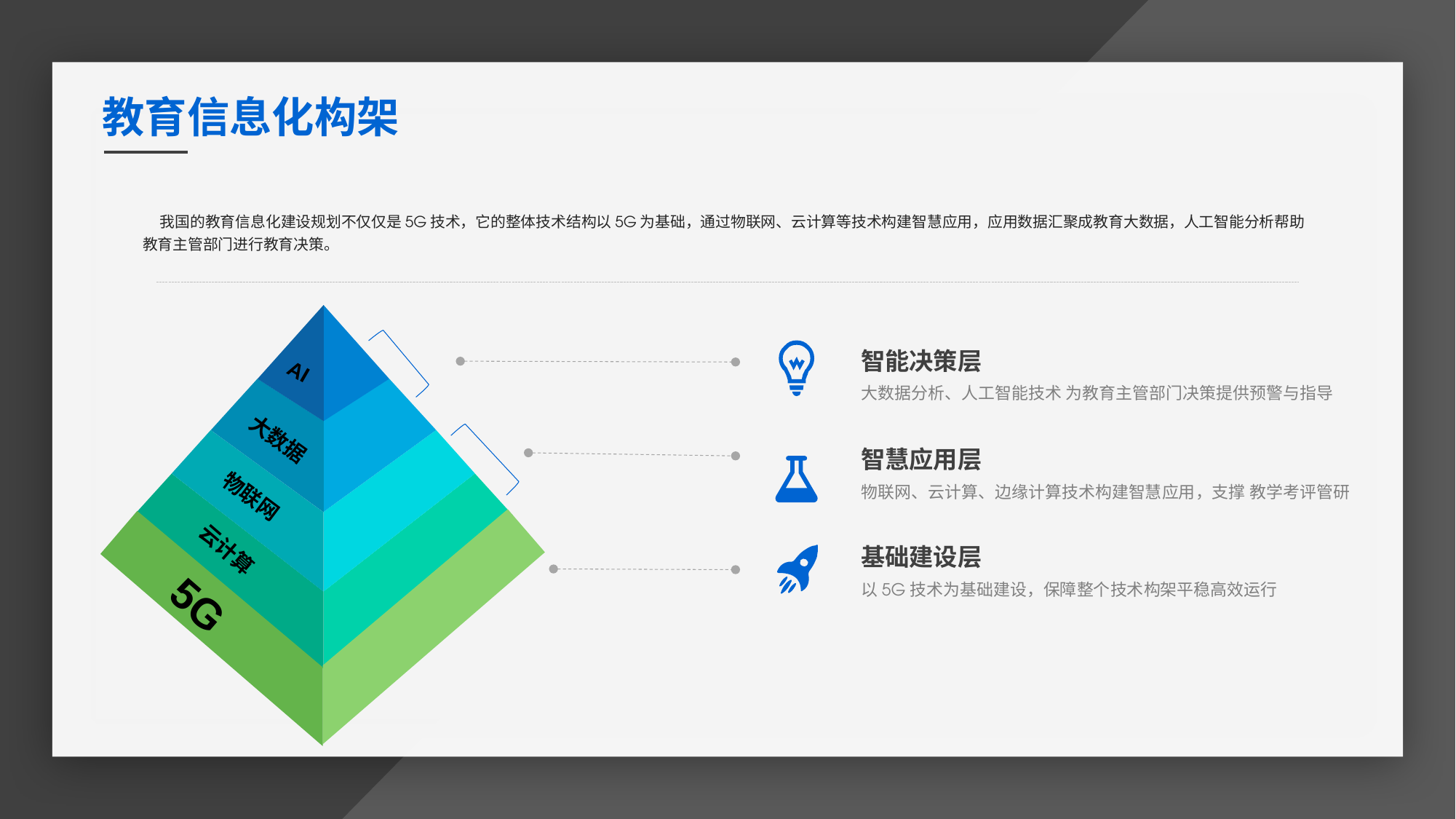

教育信息化构架
    我国的教育信息化建设规划不仅仅是5G技术，它的整体技术结构以5G为基础，通过物联网、云计算等技术构建智慧应用，应用数据汇聚成教育大数据，人工智能分析帮助教育主管部门进行教育决策。

智能决策层
大数据分析、人工智能技术 为教育主管部门决策提供预警与指导

AI

大数据
智慧应用层
物联网、云计算、边缘计算技术构建智慧应用，支撑 教学考评管研

物联网
云计算
基础建设层
以5G技术为基础建设，保障整个技术构架平稳高效运行

5G